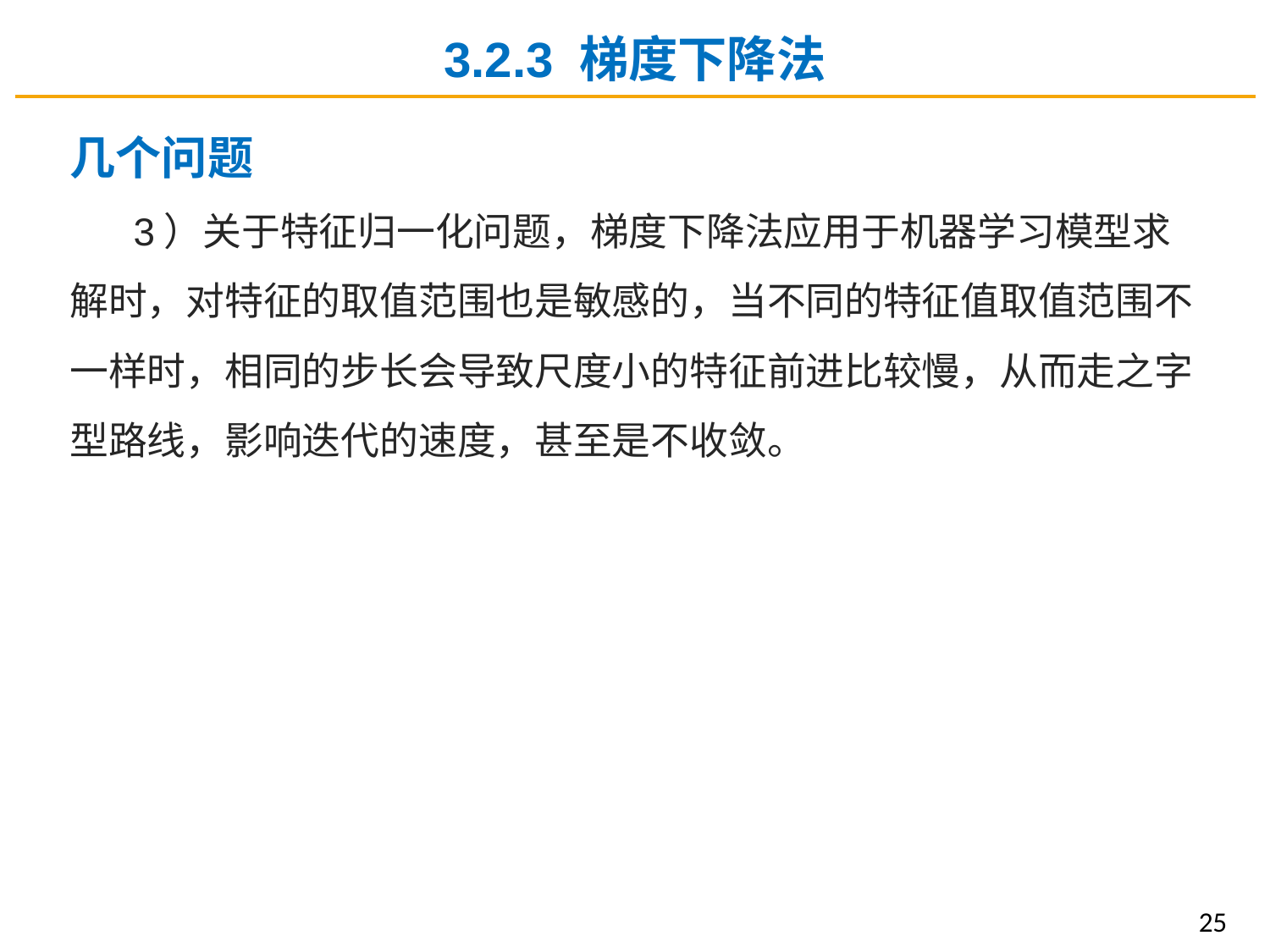

3.2.3 梯度下降法
几个问题
3）关于特征归一化问题，梯度下降法应用于机器学习模型求解时，对特征的取值范围也是敏感的，当不同的特征值取值范围不一样时，相同的步长会导致尺度小的特征前进比较慢，从而走之字型路线，影响迭代的速度，甚至是不收敛。

25